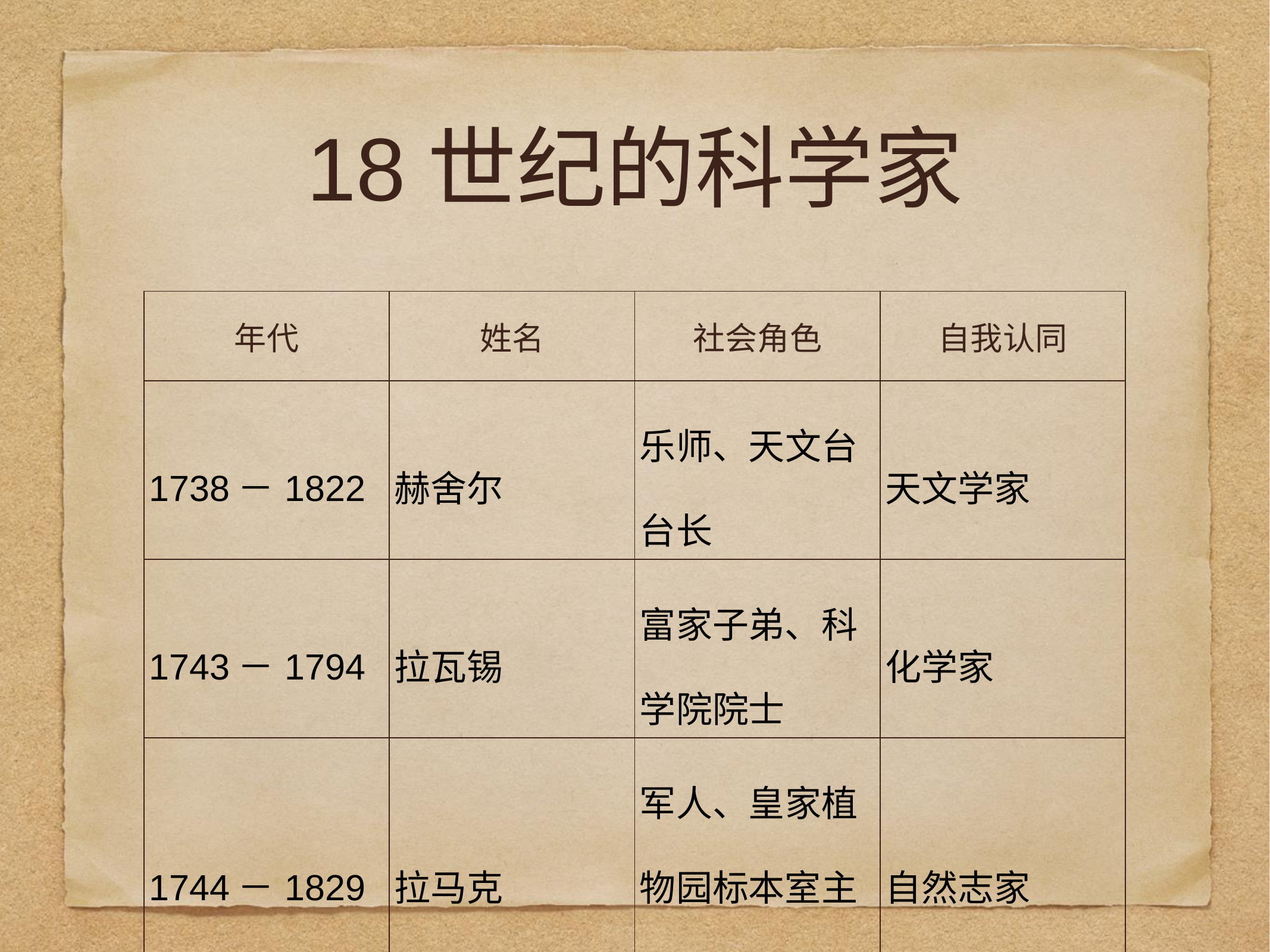

# 18世纪的科学家

| 年代 | 姓名 | 社会角色 | 自我认同 |
| --- | --- | --- | --- |
| 1738－1822 | 赫舍尔 | 乐师、天文台台长 | 天文学家 |
| 1743－1794 | 拉瓦锡 | 富家子弟、科学院院士 | 化学家 |
| 1744－1829 | 拉马克 | 军人、皇家植物园标本室主任 | 自然志家 |
| 1745－1827 | 伏打 | 大学教授 | 自然哲学家 |
| 1749－1827 | 拉普拉斯 | 大学教授 | 数学家 |